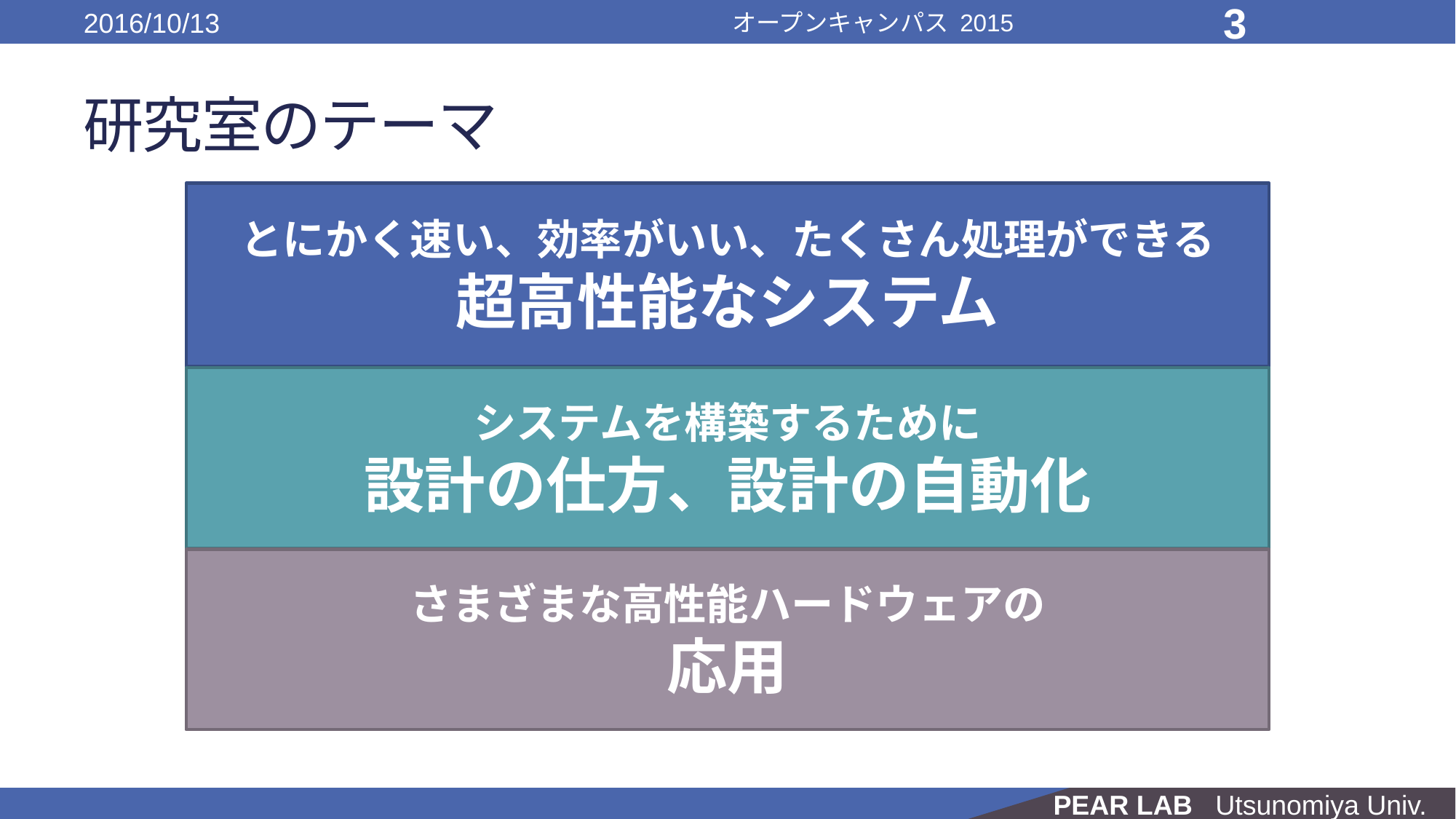

2016/10/13
オープンキャンパス 2015
3
# 研究室のテーマ
とにかく速い、効率がいい、たくさん処理ができる
超高性能なシステム
システムを構築するために
設計の仕方、設計の自動化
さまざまな高性能ハードウェアの
応用